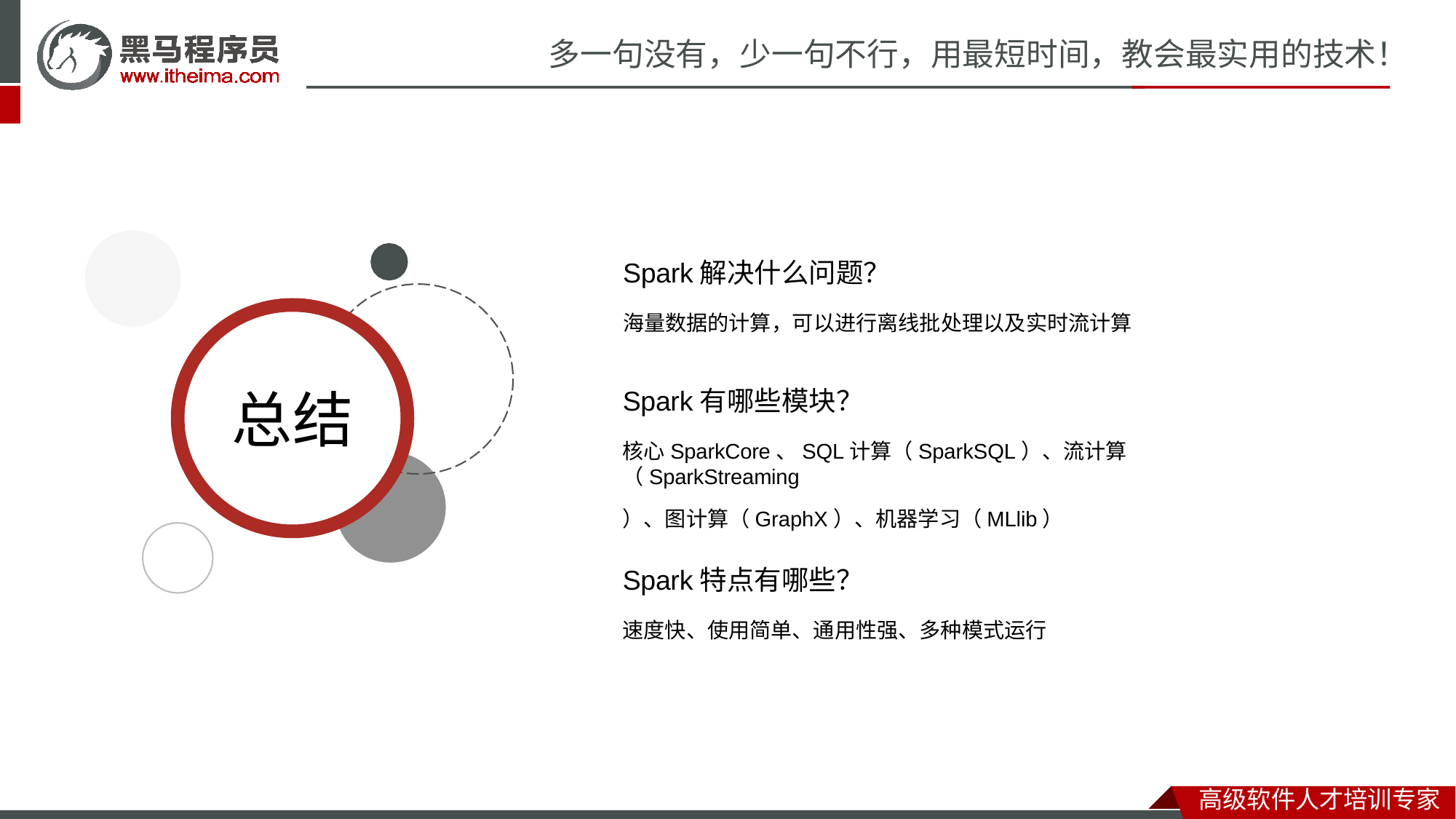

# 多一句没有，少一句不行，用最短时间，教会最实用的技术！

Spark解决什么问题？

海量数据的计算，可以进行离线批处理以及实时流计算
总结
Spark有哪些模块？

核心SparkCore、SQL计算（SparkSQL）、流计算（SparkStreaming

）、图计算（GraphX）、机器学习（MLlib）
Spark特点有哪些？

速度快、使用简单、通用性强、多种模式运行
高级软件人才培训专家